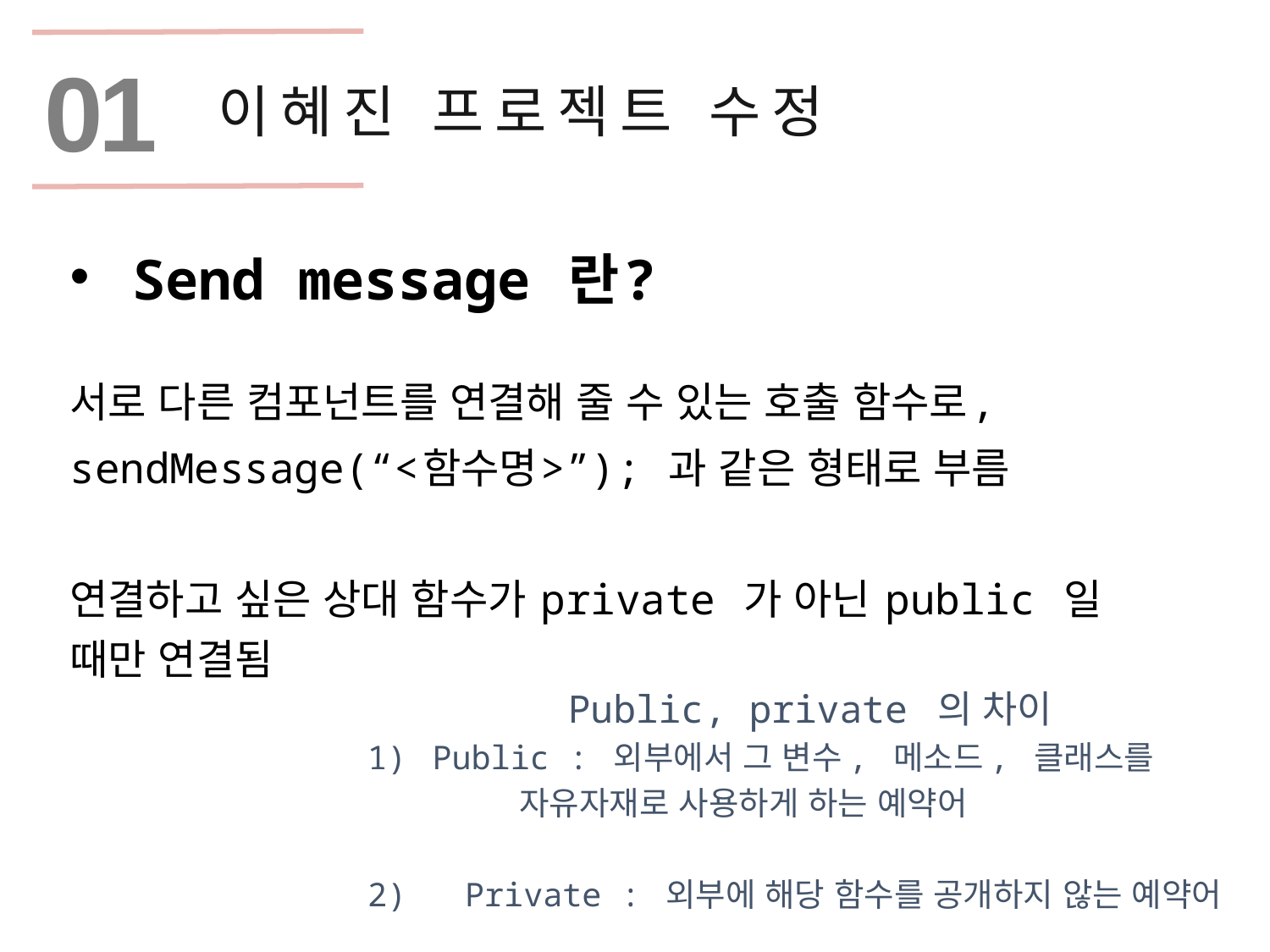

01
 이혜진 프로젝트 수정
Send message 란?

서로 다른 컴포넌트를 연결해 줄 수 있는 호출 함수로,
sendMessage(“<함수명>”); 과 같은 형태로 부름

연결하고 싶은 상대 함수가 private 가 아닌 public 일 때만 연결됨

Public, private 의 차이
Public : 외부에서 그 변수, 메소드, 클래스를
                자유자재로 사용하게 하는 예약어

2)   Private : 외부에 해당 함수를 공개하지 않는 예약어